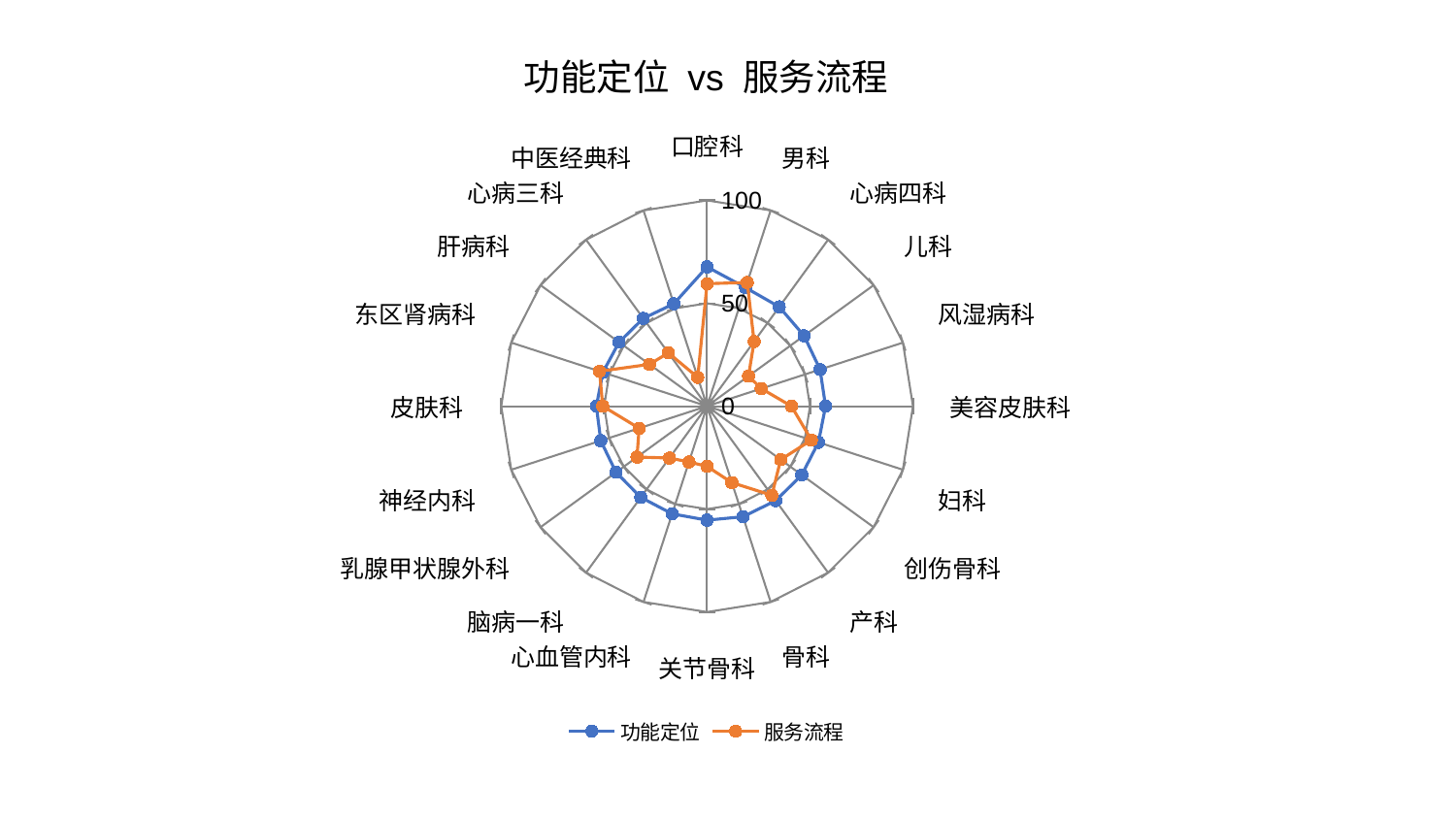

### Chart: 功能定位 vs 服务流程

| Category | 功能定位 | 服务流程 |
|---|---|---|
| 口腔科 | 67.6810001428028 | 59.548090373356445 |
| 男科 | 60.54378001610904 | 63.19929086640925 |
| 心病四科 | 59.643114365880976 | 38.87281442162026 |
| 儿科 | 58.226100308782655 | 24.886025086064848 |
| 风湿病科 | 57.715045181081756 | 27.66271949277904 |
| 美容皮肤科 | 57.564079853706225 | 40.986662235358885 |
| 妇科 | 56.89857286600192 | 53.275736926263335 |
| 创伤骨科 | 56.87224126166149 | 44.21848301280292 |
| 产科 | 56.744453641583185 | 53.535702071680845 |
| 骨科 | 56.482660857378896 | 39.075738017251254 |
| 关节骨科 | 55.37781853504014 | 29.278044909276552 |
| 心血管内科 | 54.996953859215985 | 28.48974245205152 |
| 脑病一科 | 54.76407683518347 | 31.133454835723885 |
| 乳腺甲状腺外科 | 54.68885953908657 | 42.09997952274728 |
| 神经内科 | 54.30855317453403 | 34.71267774056579 |
| 皮肤科 | 53.785611904136495 | 50.69118855741674 |
| 东区肾病科 | 53.23087487592444 | 54.931618092149336 |
| 肝病科 | 52.89075487744141 | 34.61157820527108 |
| 心病三科 | 52.72847226817667 | 32.020753773940505 |
| 中医经典科 | 52.317319671727766 | 14.737146444298247 |
33